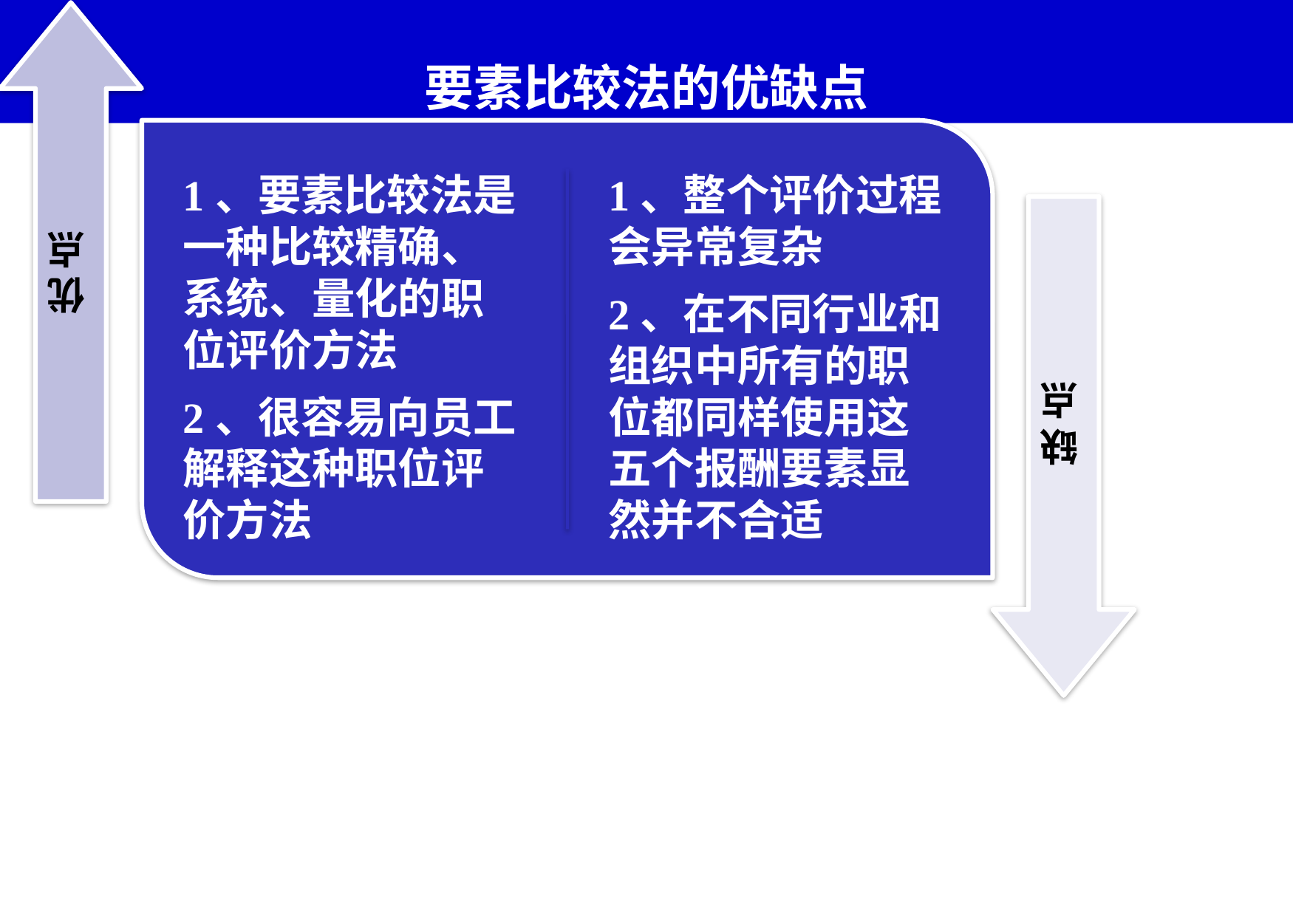

# 要素比较法的优缺点
优点
缺点
1、要素比较法是一种比较精确、系统、量化的职位评价方法
2、很容易向员工解释这种职位评价方法
1、整个评价过程会异常复杂
2、在不同行业和组织中所有的职位都同样使用这五个报酬要素显然并不合适